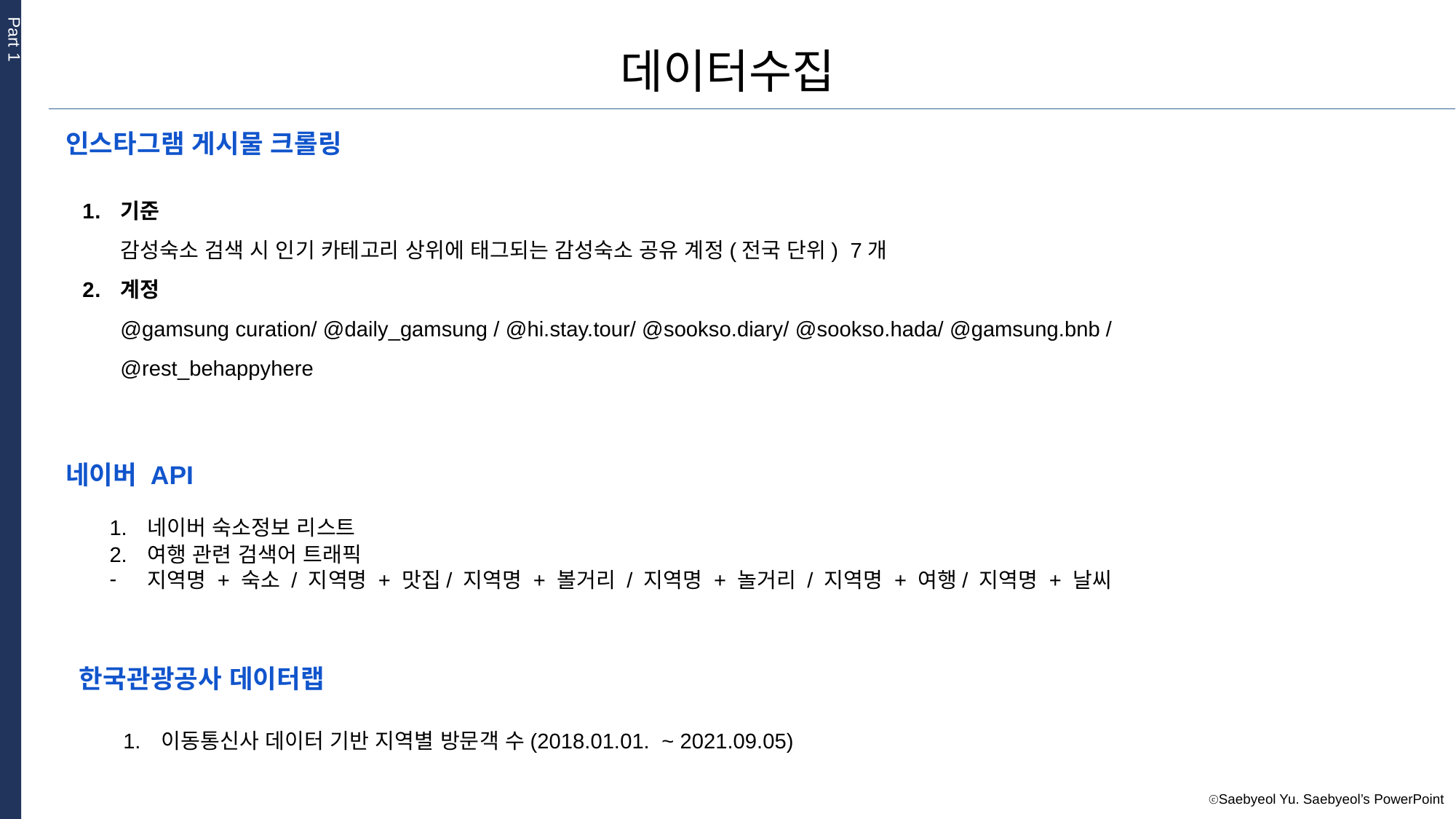

데이터수집
Part 1
인스타그램 게시물 크롤링
기준
감성숙소 검색 시 인기 카테고리 상위에 태그되는 감성숙소 공유 계정(전국 단위)  7개
계정
@gamsung curation/ @daily_gamsung / @hi.stay.tour/ @sookso.diary/ @sookso.hada/ @gamsung.bnb /
@rest_behappyhere
네이버 API
네이버 숙소정보 리스트
여행 관련 검색어 트래픽
지역명 + 숙소 / 지역명 + 맛집/ 지역명 + 볼거리 / 지역명 + 놀거리 / 지역명 + 여행/ 지역명 + 날씨

한국관광공사 데이터랩
이동통신사 데이터 기반 지역별 방문객 수(2018.01.01.  ~ 2021.09.05)